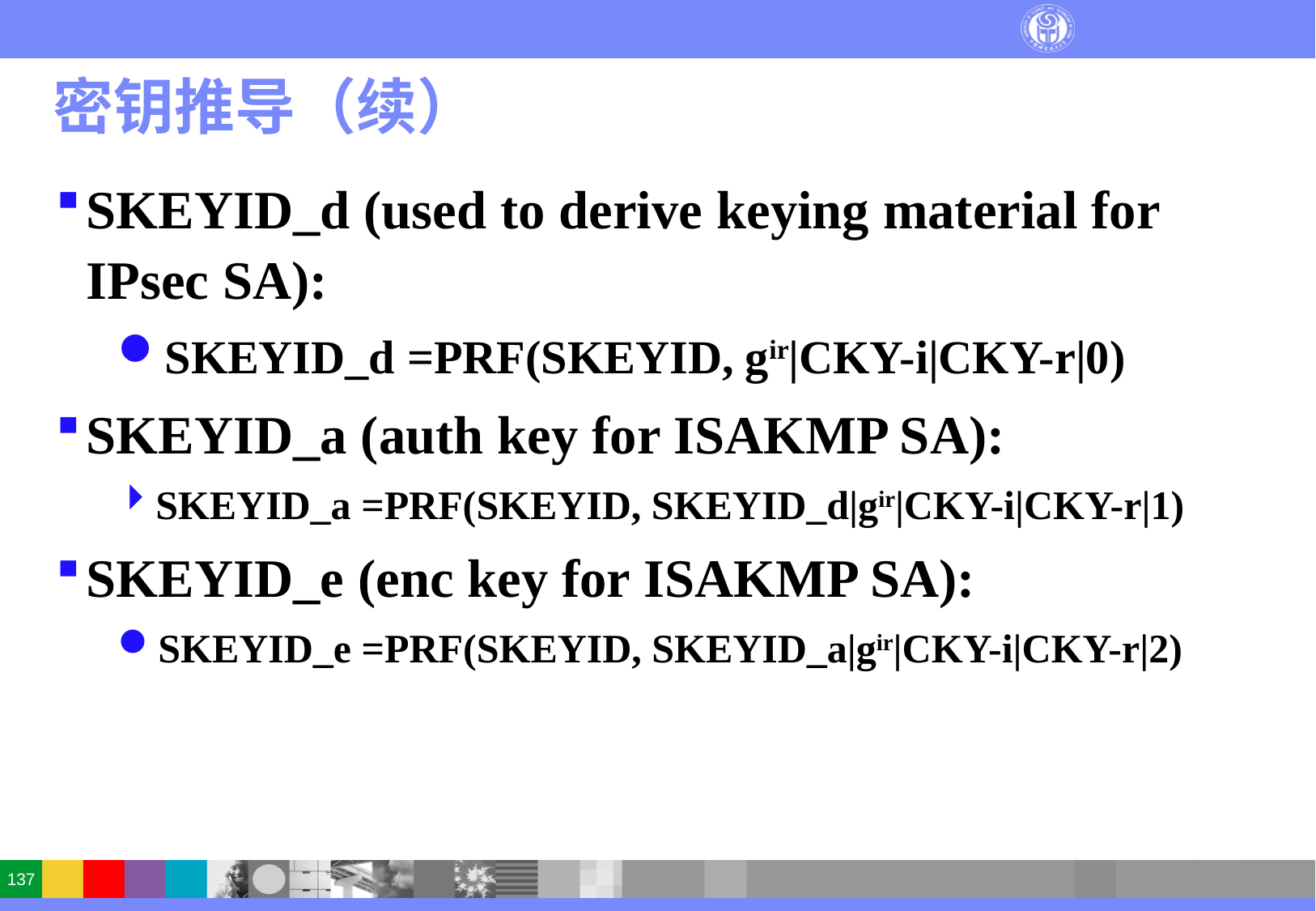

# 密钥推导（续）
SKEYID_d (used to derive keying material for IPsec SA):
SKEYID_d =PRF(SKEYID, gir|CKY-i|CKY-r|0)
SKEYID_a (auth key for ISAKMP SA):
SKEYID_a =PRF(SKEYID, SKEYID_d|gir|CKY-i|CKY-r|1)
SKEYID_e (enc key for ISAKMP SA):
SKEYID_e =PRF(SKEYID, SKEYID_a|gir|CKY-i|CKY-r|2)